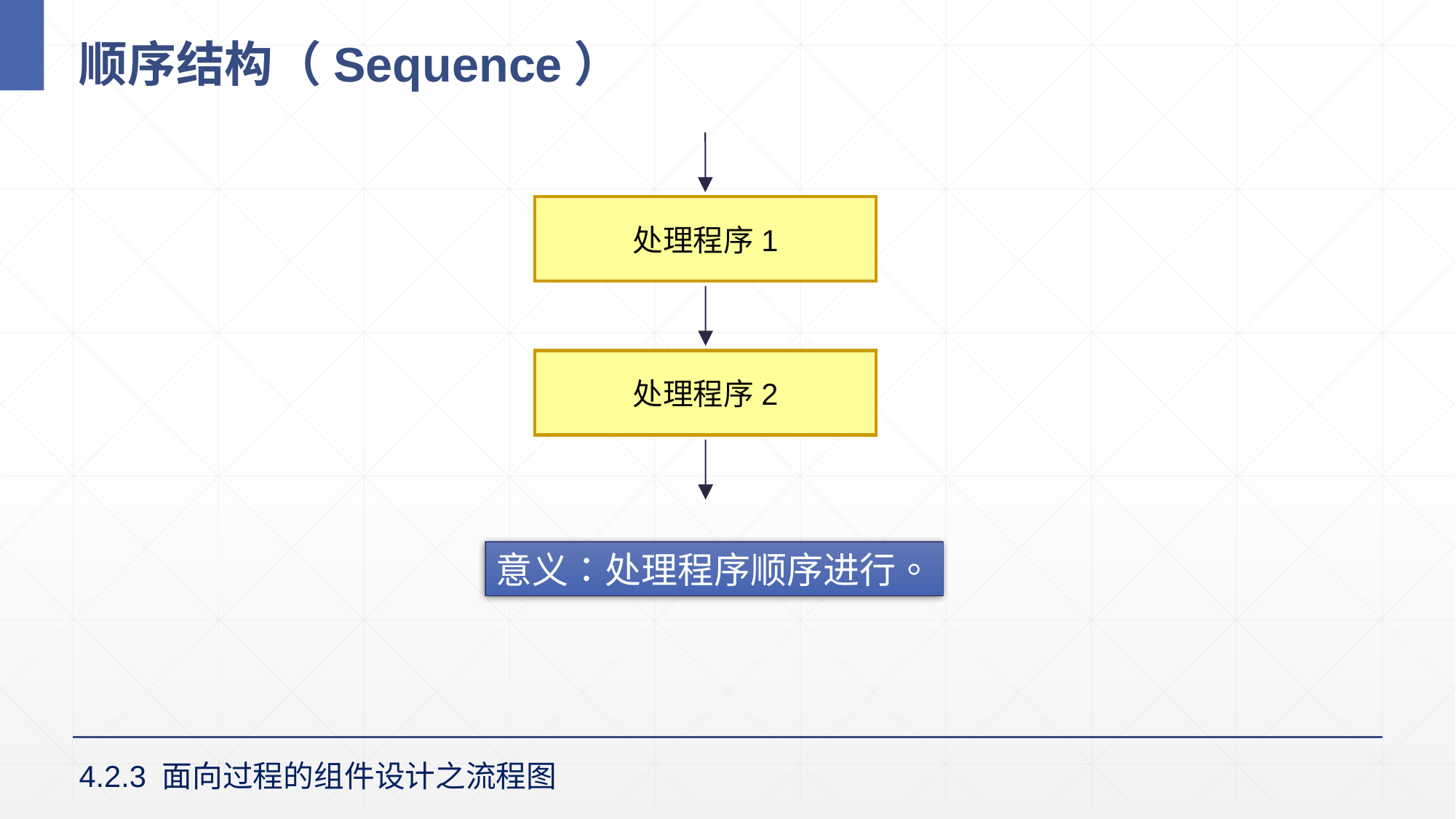

# 顺序结构（Sequence）

处理程序1

处理程序2

意义：处理程序顺序进行。
4.2.3 面向过程的组件设计之流程图